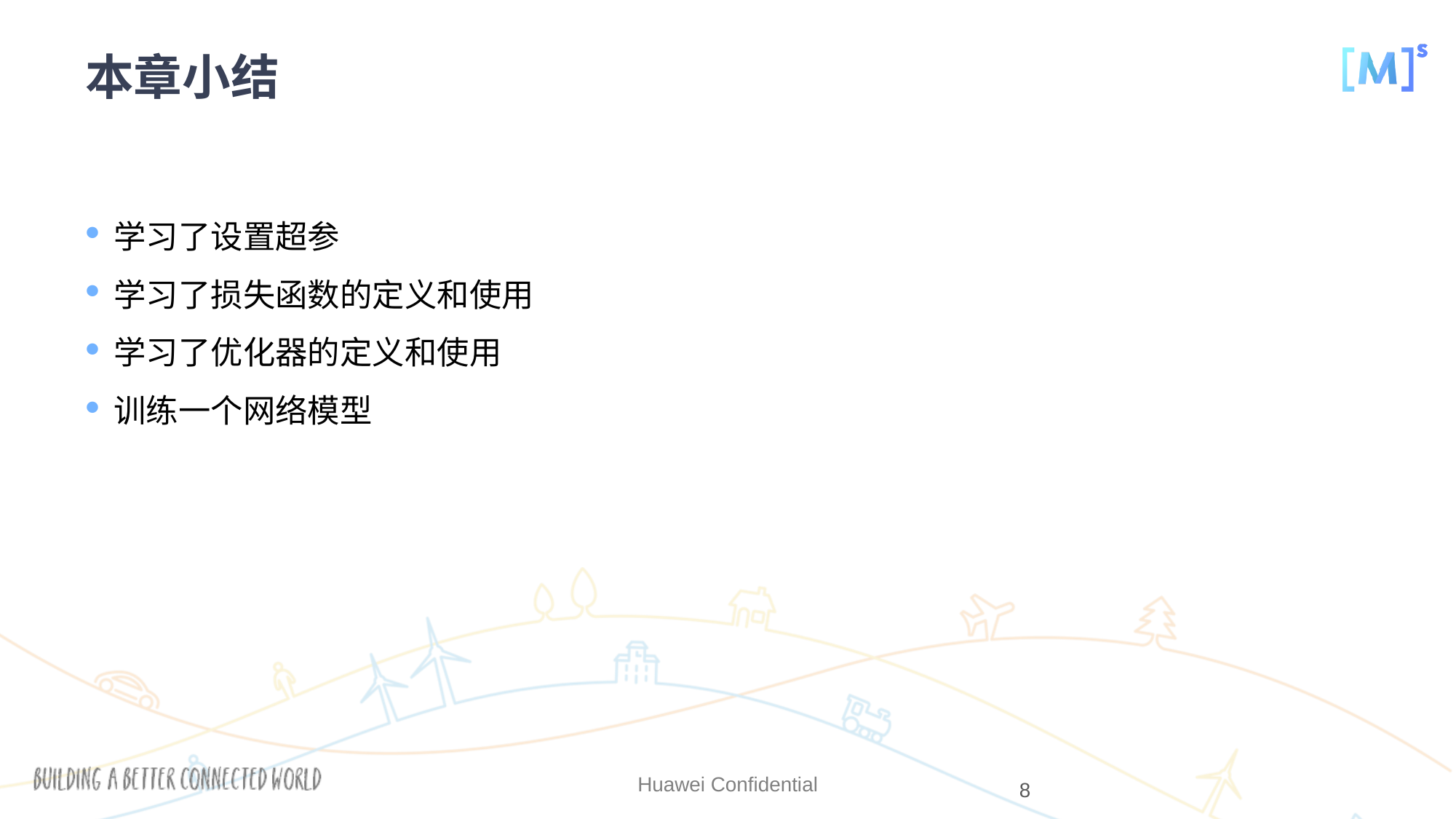

# 本章小结
学习了设置超参
学习了损失函数的定义和使用
学习了优化器的定义和使用
训练一个网络模型